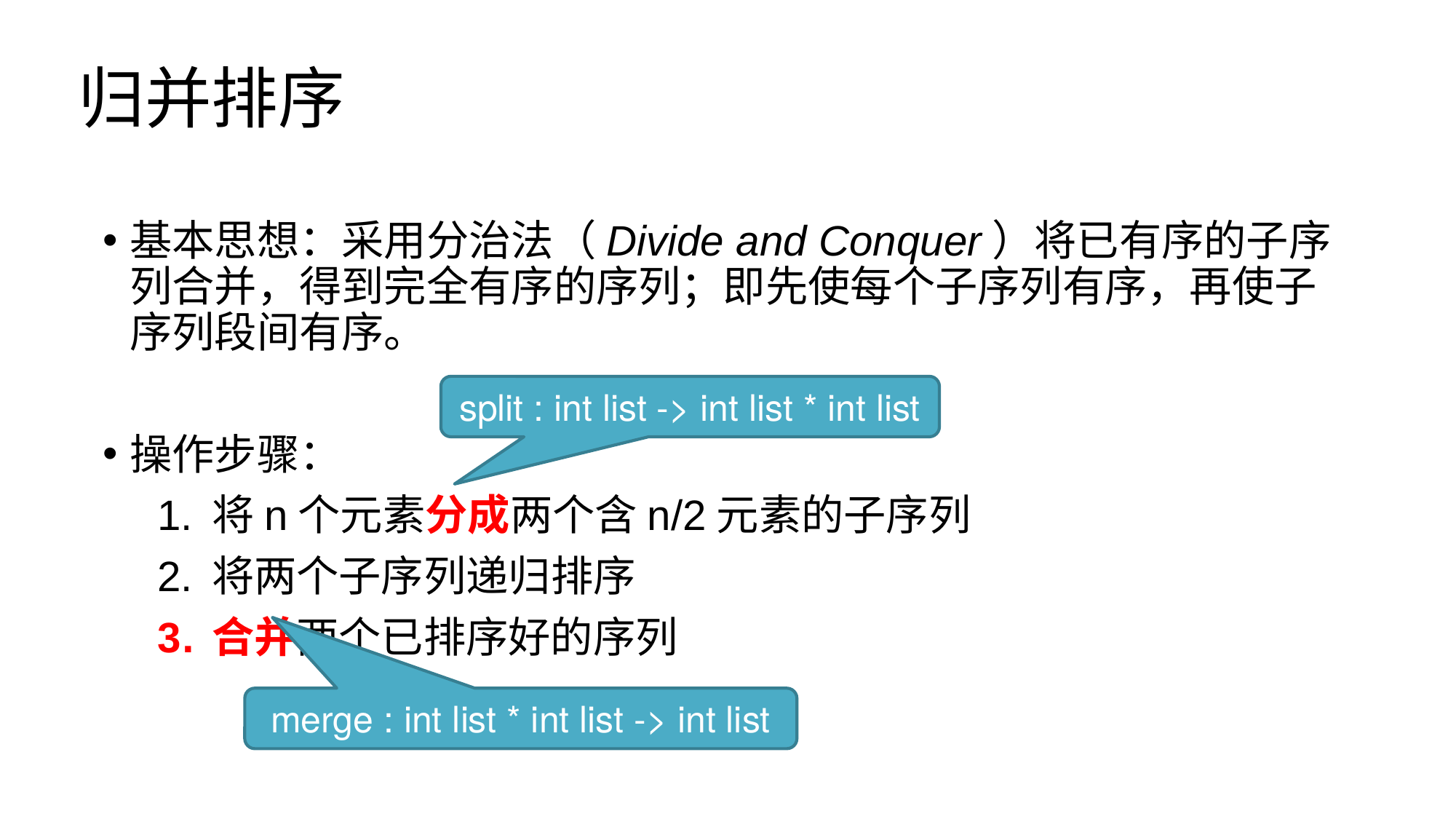

# 归并排序
基本思想：采用分治法（Divide and Conquer）将已有序的子序列合并，得到完全有序的序列；即先使每个子序列有序，再使子序列段间有序。

操作步骤：
将n个元素分成两个含n/2元素的子序列
将两个子序列递归排序
合并两个已排序好的序列

split : int list -> int list * int list
merge : int list * int list -> int list